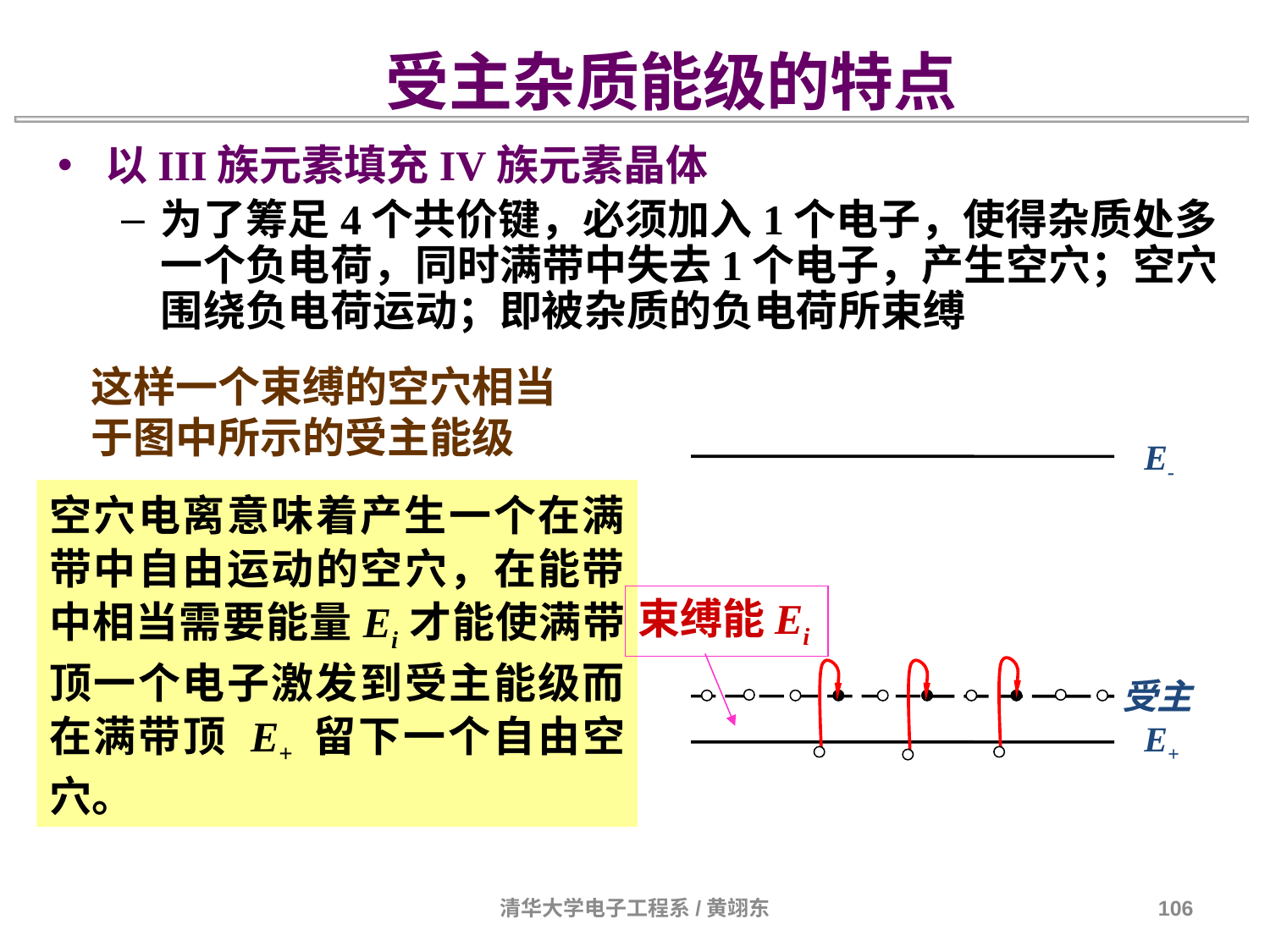

受主杂质能级的特点

以III族元素填充IV族元素晶体
为了筹足4个共价键，必须加入1个电子，使得杂质处多一个负电荷，同时满带中失去1个电子，产生空穴；空穴围绕负电荷运动；即被杂质的负电荷所束缚
这样一个束缚的空穴相当
于图中所示的受主能级
E-

受主

E+

空穴电离意味着产生一个在满带中自由运动的空穴，在能带中相当需要能量Ei才能使满带顶一个电子激发到受主能级而在满带顶 E+ 留下一个自由空穴。
束缚能Ei

清华大学电子工程系/黄翊东
106